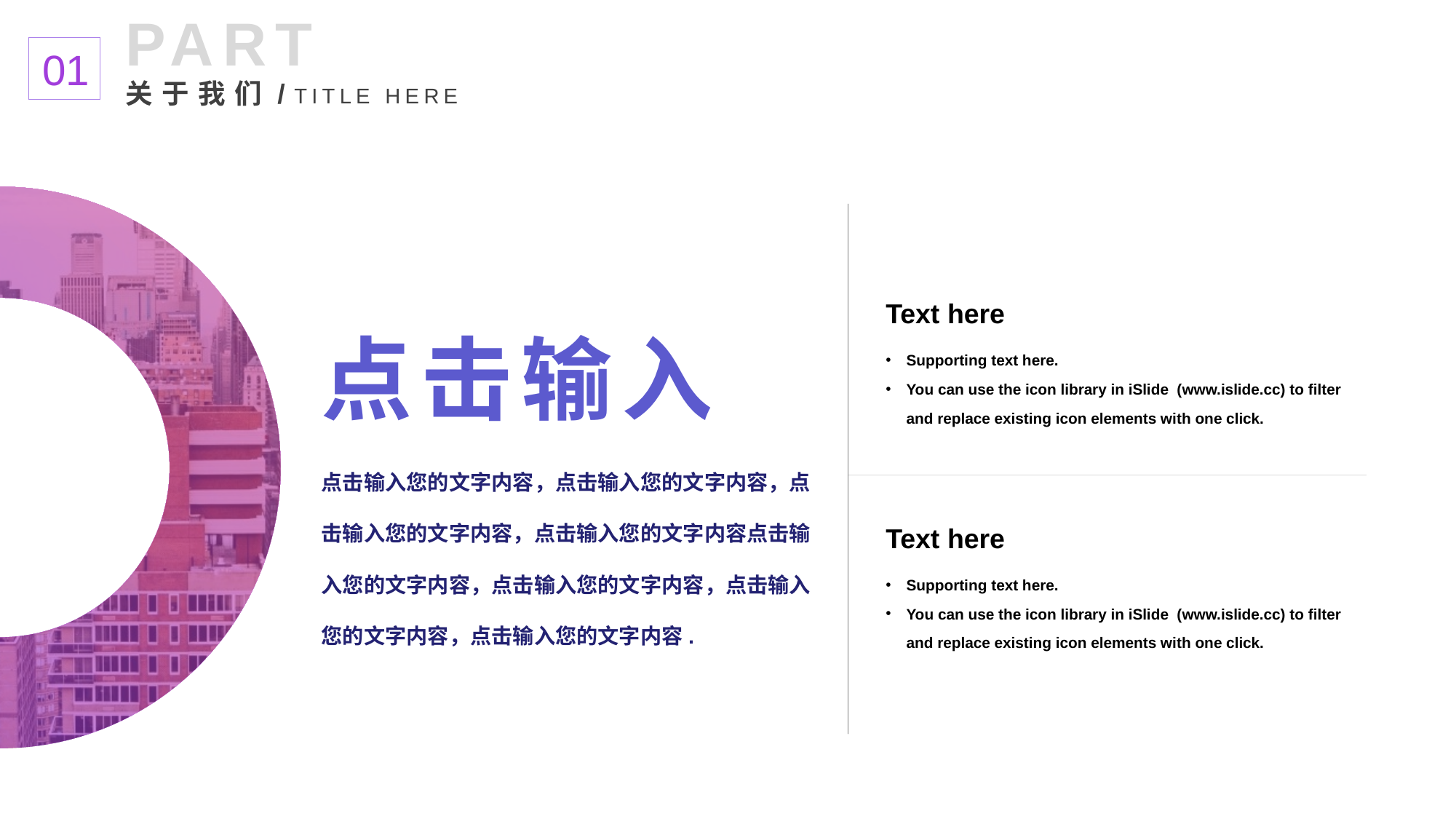

PART
关于我们/TITLE HERE
01

Text here
Supporting text here.
You can use the icon library in iSlide  (www.islide.cc) to filter and replace existing icon elements with one click.
点击输入您的文字内容，点击输入您的文字内容，点击输入您的文字内容，点击输入您的文字内容点击输入您的文字内容，点击输入您的文字内容，点击输入您的文字内容，点击输入您的文字内容.
Text here
Supporting text here.
You can use the icon library in iSlide  (www.islide.cc) to filter and replace existing icon elements with one click.
点击输入